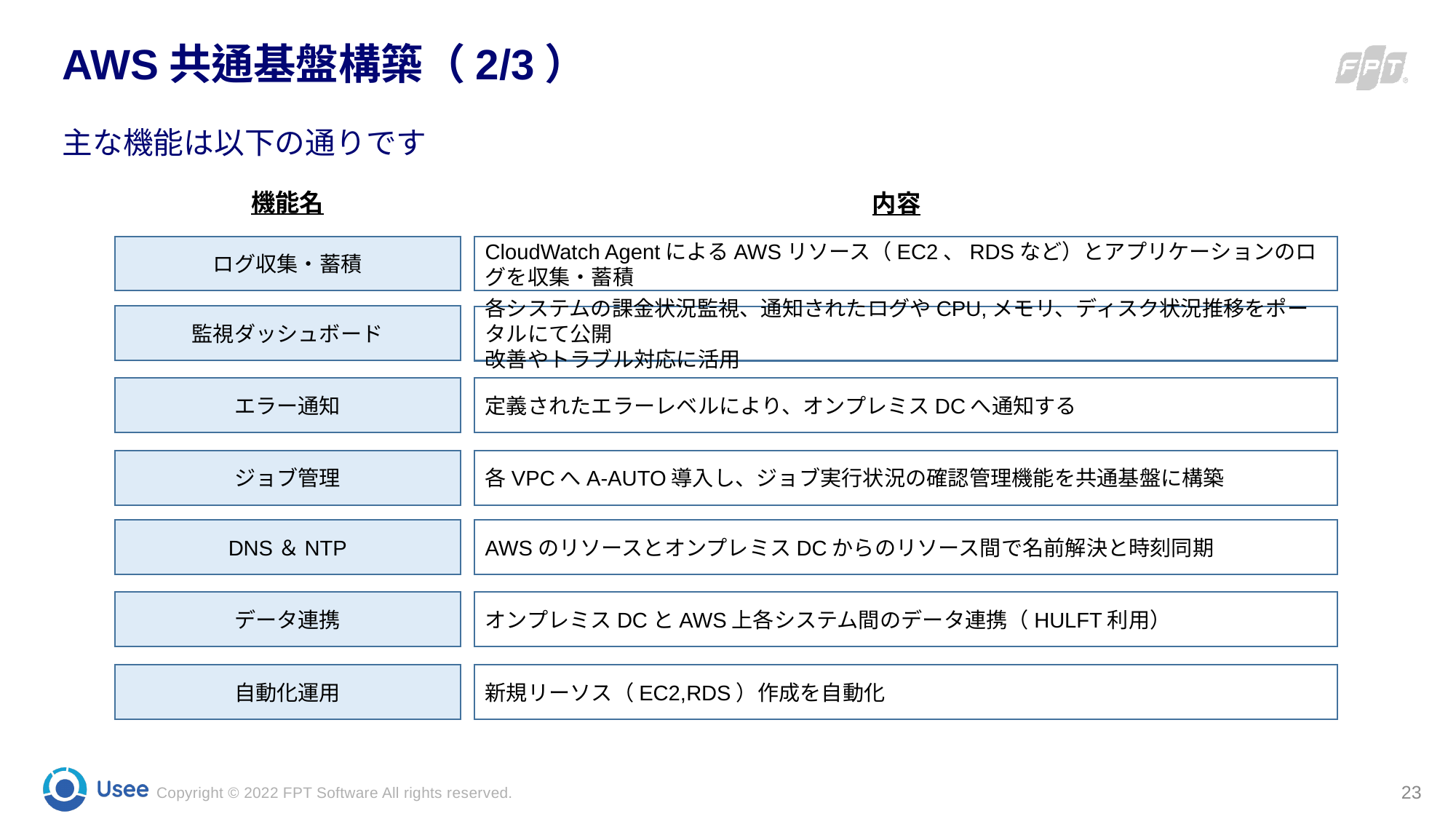

# AWS共通基盤構築（2/3）
主な機能は以下の通りです
機能名
内容
CloudWatch AgentによるAWSリソース（EC2、RDSなど）とアプリケーションのログを収集・蓄積
ログ収集・蓄積
監視ダッシュボード
各システムの課金状況監視、通知されたログやCPU,メモリ、ディスク状況推移をポータルにて公開
改善やトラブル対応に活用
エラー通知
定義されたエラーレベルにより、オンプレミスDCへ通知する
各VPCへA-AUTO導入し、ジョブ実行状況の確認管理機能を共通基盤に構築
ジョブ管理
DNS＆NTP
AWSのリソースとオンプレミスDCからのリソース間で名前解決と時刻同期
データ連携
オンプレミスDCとAWS上各システム間のデータ連携（HULFT利用）
新規リーソス（EC2,RDS）作成を自動化
自動化運用
23
Copyright © 2022 FPT Software All rights reserved.